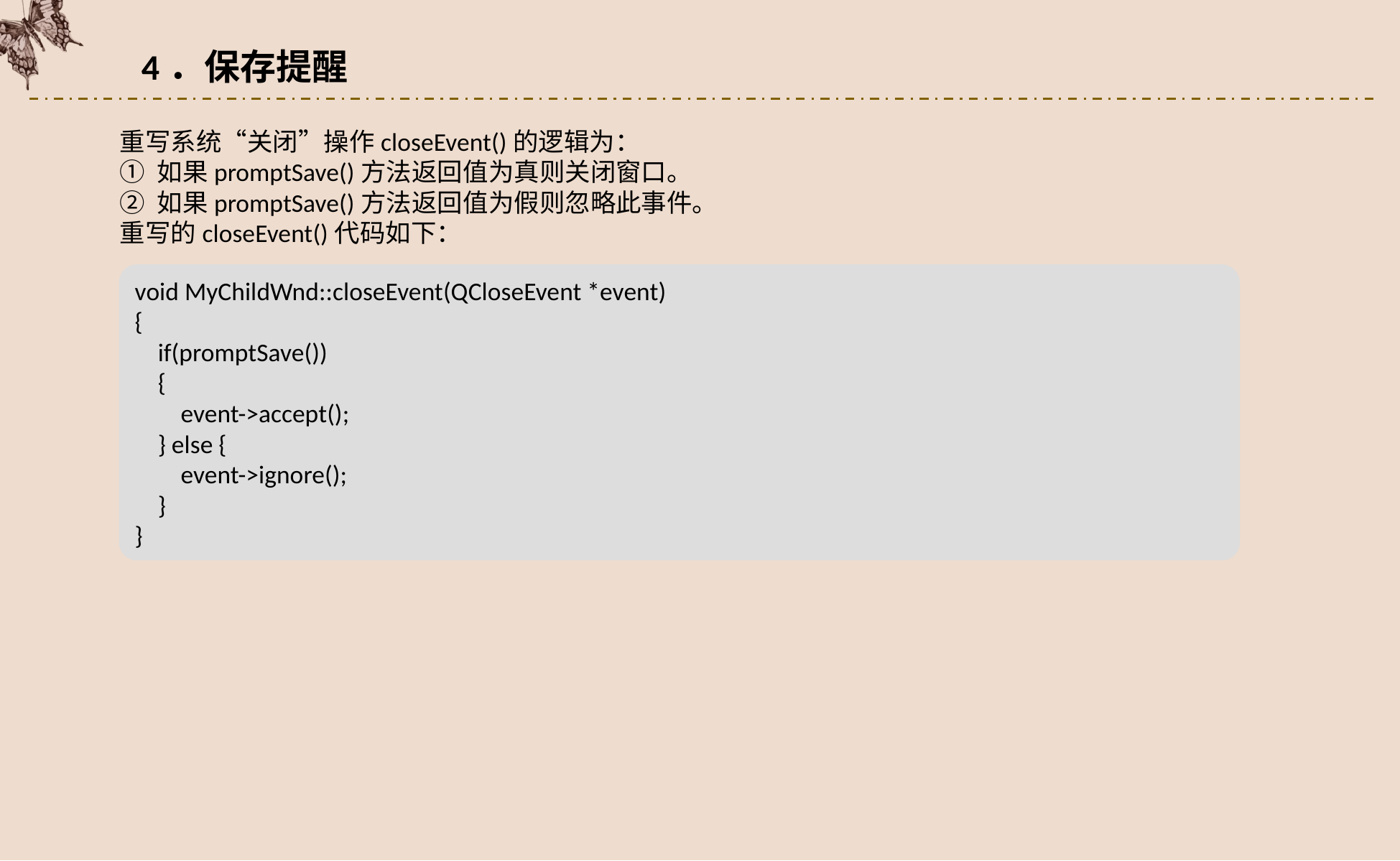

4．保存提醒
重写系统“关闭”操作closeEvent()的逻辑为：
① 如果promptSave()方法返回值为真则关闭窗口。
② 如果promptSave()方法返回值为假则忽略此事件。
重写的closeEvent()代码如下：
void MyChildWnd::closeEvent(QCloseEvent *event)
{
    if(promptSave())
    {
        event->accept();
    } else {
        event->ignore();
    }
}